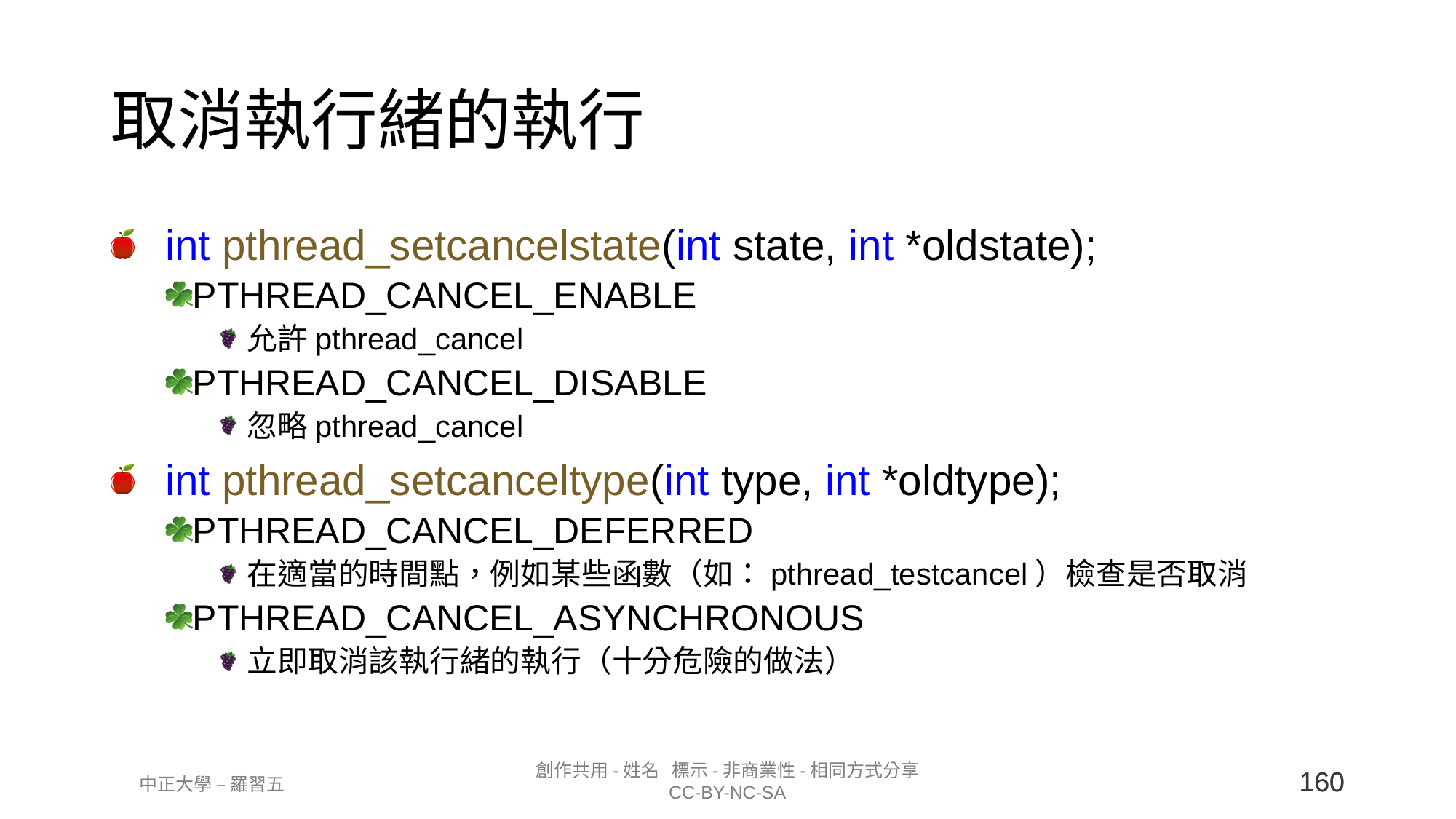

# 取消執行緒的執行
int pthread_setcancelstate(int state, int *oldstate);
PTHREAD_CANCEL_ENABLE
允許pthread_cancel
PTHREAD_CANCEL_DISABLE
忽略pthread_cancel
int pthread_setcanceltype(int type, int *oldtype);
PTHREAD_CANCEL_DEFERRED
在適當的時間點，例如某些函數（如：pthread_testcancel）檢查是否取消
PTHREAD_CANCEL_ASYNCHRONOUS
立即取消該執行緒的執行（十分危險的做法）